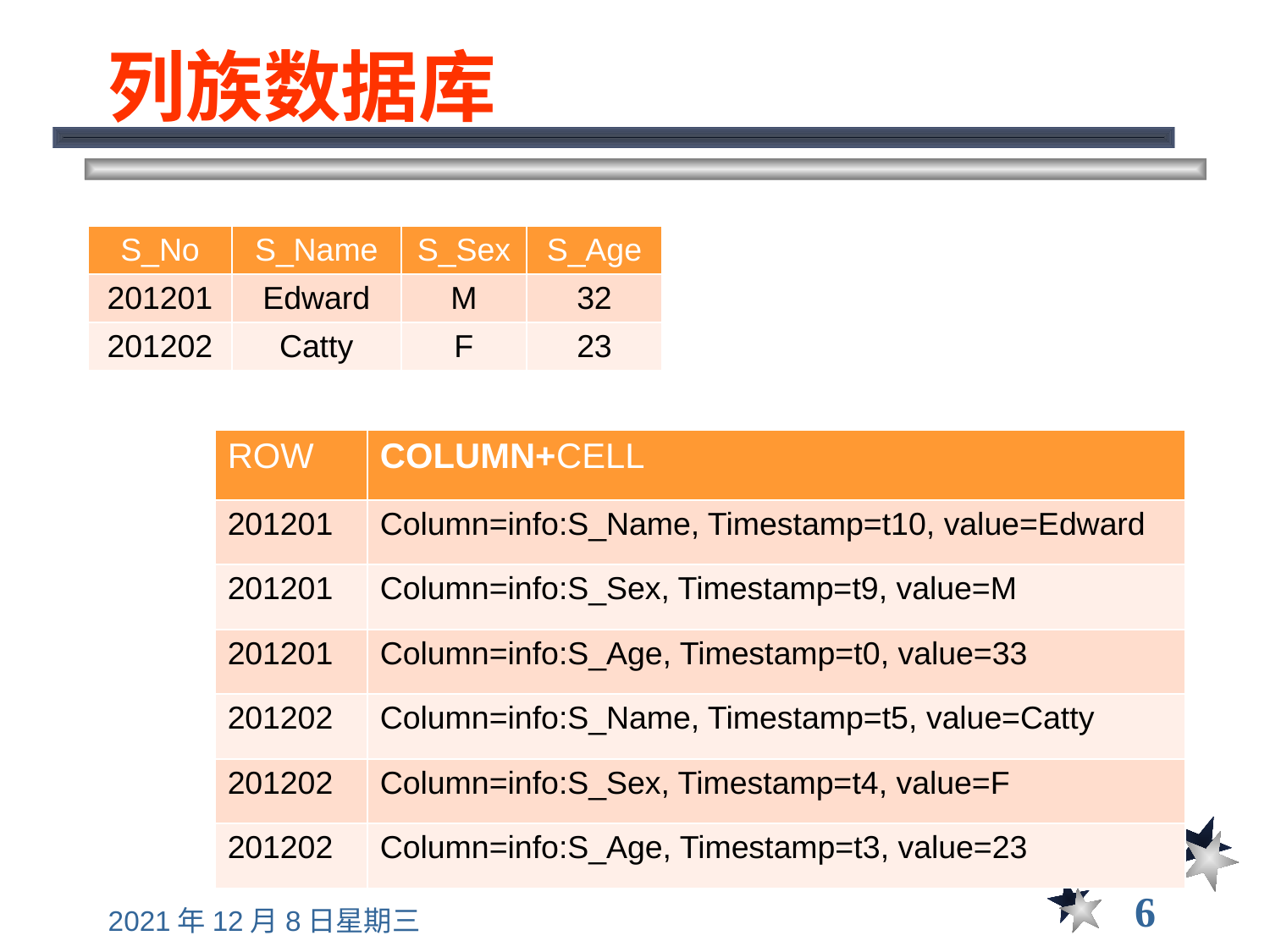

# 列族数据库

| S\_No | S\_Name | S\_Sex | S\_Age |
| --- | --- | --- | --- |
| 201201 | Edward | M | 32 |
| 201202 | Catty | F | 23 |
| ROW | COLUMN+CELL |
| --- | --- |
| 201201 | Column=info:S\_Name, Timestamp=t10, value=Edward |
| 201201 | Column=info:S\_Sex, Timestamp=t9, value=M |
| 201201 | Column=info:S\_Age, Timestamp=t0, value=33 |
| 201202 | Column=info:S\_Name, Timestamp=t5, value=Catty |
| 201202 | Column=info:S\_Sex, Timestamp=t4, value=F |
| 201202 | Column=info:S\_Age, Timestamp=t3, value=23 |
6
2021年12月8日星期三
大数据管理----前言